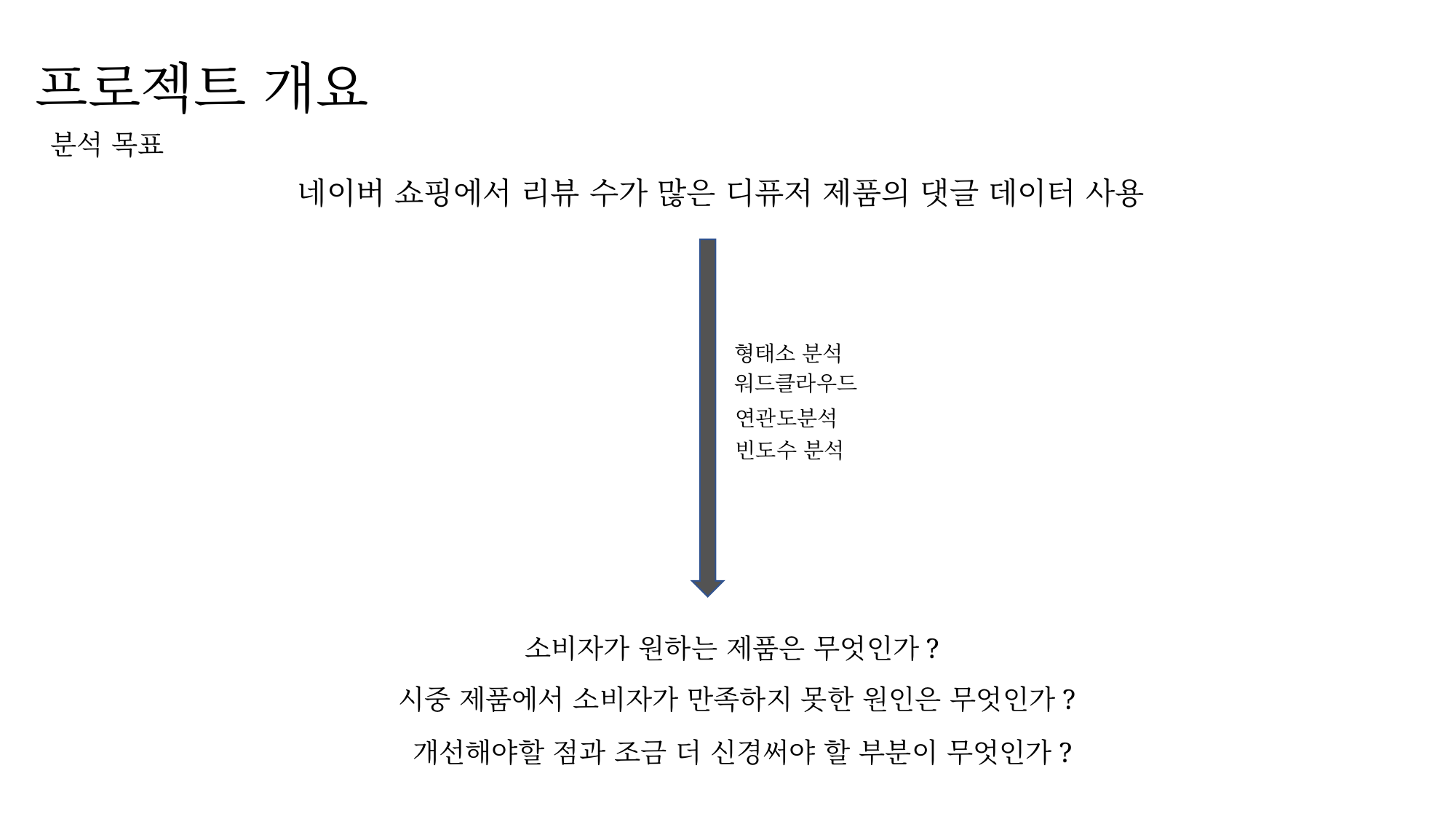

프로젝트 개요
 분석 목표
네이버 쇼핑에서 리뷰 수가 많은 디퓨저 제품의 댓글 데이터 사용

형태소 분석
워드클라우드
연관도분석
빈도수 분석
소비자가 원하는 제품은 무엇인가?
시중 제품에서 소비자가 만족하지 못한 원인은 무엇인가?
개선해야할 점과 조금 더 신경써야 할 부분이 무엇인가?